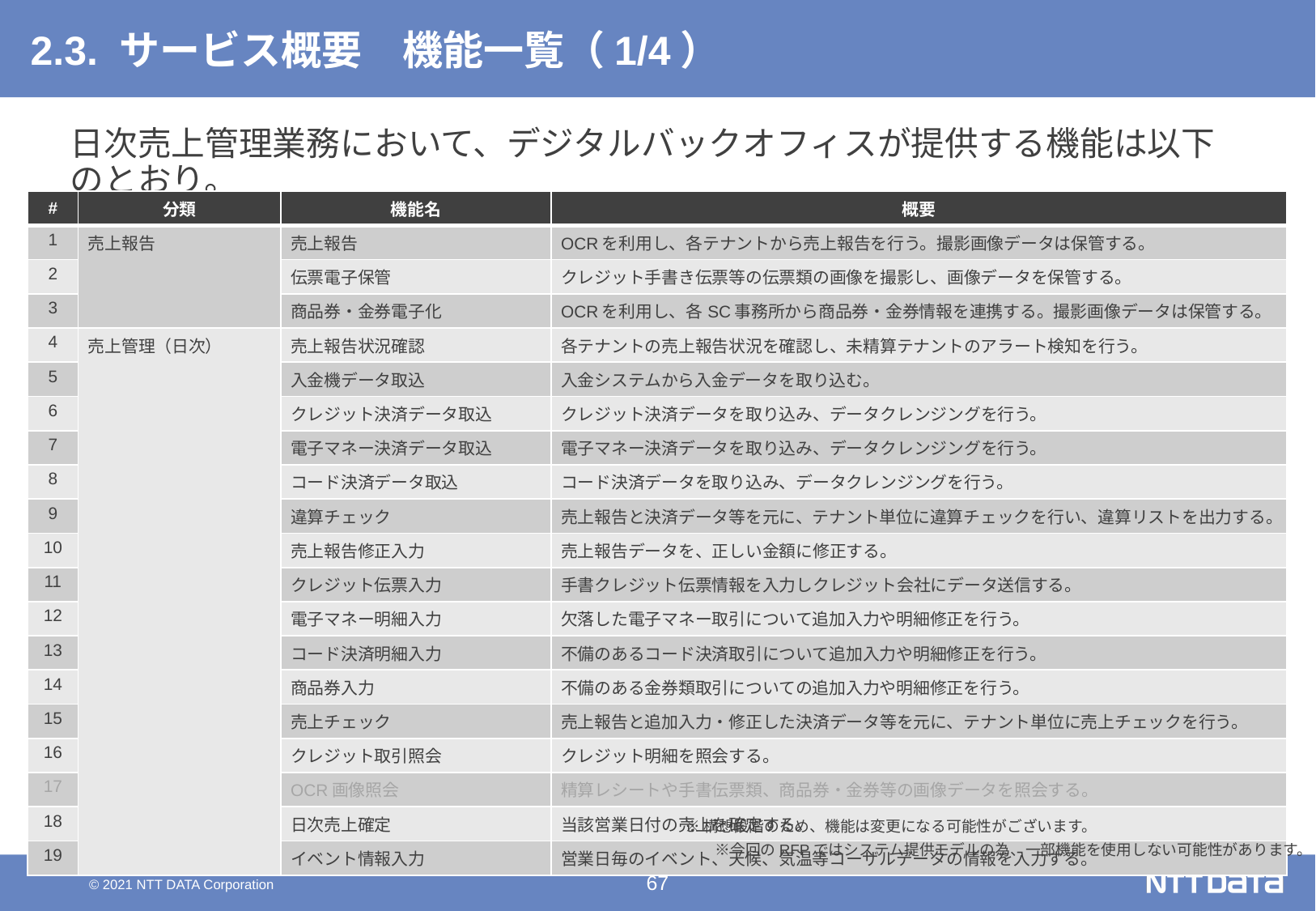

# 2.3. サービス概要　機能一覧（1/4）
日次売上管理業務において、デジタルバックオフィスが提供する機能は以下のとおり。
| # | 分類 | 機能名 | 概要 |
| --- | --- | --- | --- |
| 1 | 売上報告 | 売上報告 | OCRを利用し、各テナントから売上報告を行う。撮影画像データは保管する。 |
| 2 |  | 伝票電子保管 | クレジット手書き伝票等の伝票類の画像を撮影し、画像データを保管する。 |
| 3 |  | 商品券・金券電子化 | OCRを利用し、各SC事務所から商品券・金券情報を連携する。撮影画像データは保管する。 |
| 4 | 売上管理（日次） | 売上報告状況確認 | 各テナントの売上報告状況を確認し、未精算テナントのアラート検知を行う。 |
| 5 |  | 入金機データ取込 | 入金システムから入金データを取り込む。 |
| 6 |  | クレジット決済データ取込 | クレジット決済データを取り込み、データクレンジングを行う。 |
| 7 |  | 電子マネー決済データ取込 | 電子マネー決済データを取り込み、データクレンジングを行う。 |
| 8 |  | コード決済データ取込 | コード決済データを取り込み、データクレンジングを行う。 |
| 9 |  | 違算チェック | 売上報告と決済データ等を元に、テナント単位に違算チェックを行い、違算リストを出力する。 |
| 10 |  | 売上報告修正入力 | 売上報告データを、正しい金額に修正する。 |
| 11 |  | クレジット伝票入力 | 手書クレジット伝票情報を入力しクレジット会社にデータ送信する。 |
| 12 |  | 電子マネー明細入力 | 欠落した電子マネー取引について追加入力や明細修正を行う。 |
| 13 |  | コード決済明細入力 | 不備のあるコード決済取引について追加入力や明細修正を行う。 |
| 14 |  | 商品券入力 | 不備のある金券類取引についての追加入力や明細修正を行う。 |
| 15 |  | 売上チェック | 売上報告と追加入力・修正した決済データ等を元に、テナント単位に売上チェックを行う。 |
| 16 |  | クレジット取引照会 | クレジット明細を照会する。 |
| 17 |  | OCR画像照会 | 精算レシートや手書伝票類、商品券・金券等の画像データを照会する。 |
| 18 |  | 日次売上確定 | 当該営業日付の売上を確定する。 |
| 19 |  | イベント情報入力 | 営業日毎のイベント、天候、気温等コーザルデータの情報を入力する。 |
※構想段階のため、機能は変更になる可能性がございます。　　　　　　　　　　　　　　　　※今回のRFPではシステム提供モデルの為、一部機能を使用しない可能性があります。